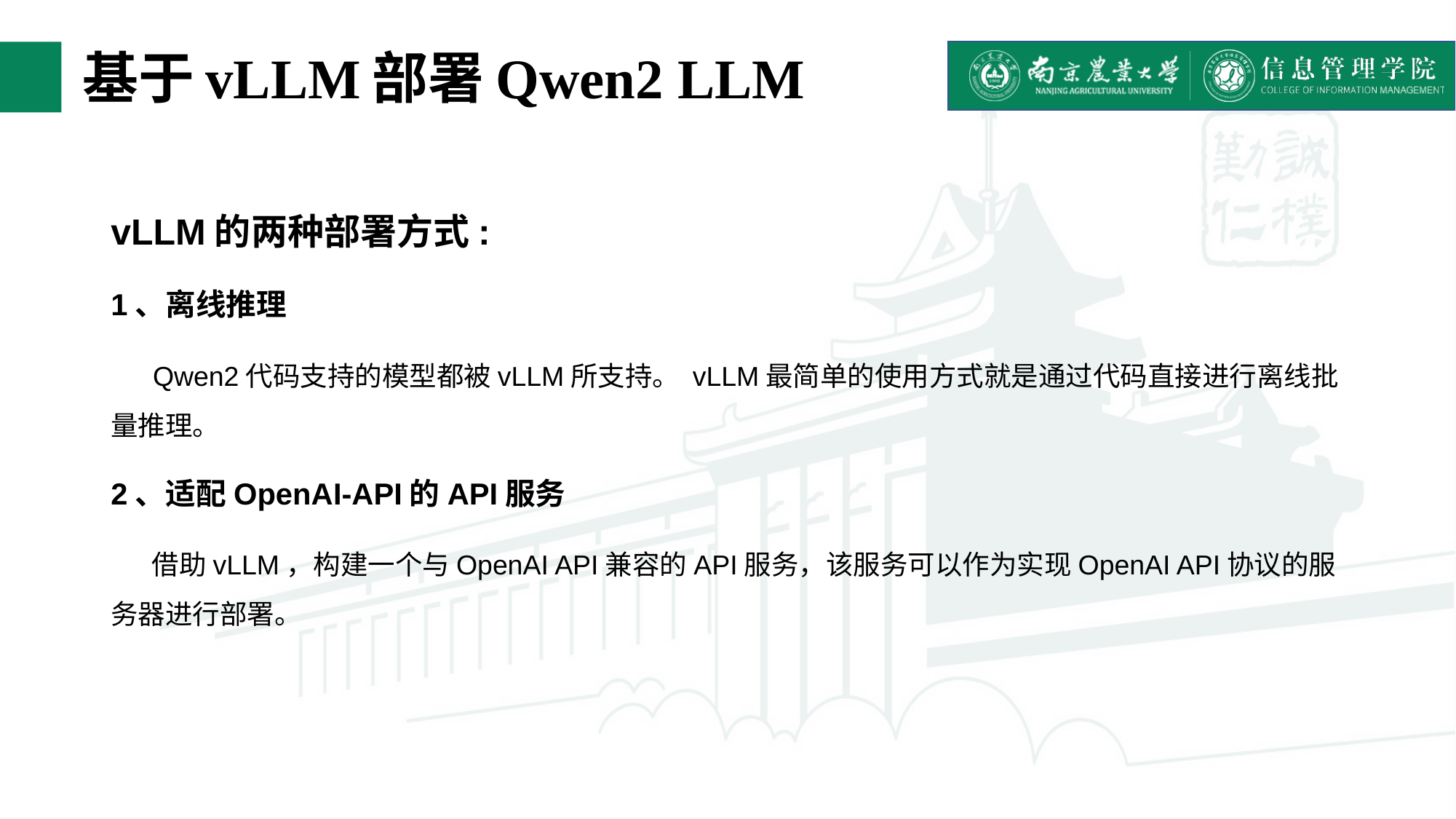

# 基于vLLM部署Qwen2 LLM
vLLM的两种部署方式:
1、离线推理
     Qwen2代码支持的模型都被vLLM所支持。 vLLM最简单的使用方式就是通过代码直接进行离线批量推理。
2、适配OpenAI-API的API服务
     借助vLLM，构建一个与OpenAI API兼容的API服务，该服务可以作为实现OpenAI API协议的服务器进行部署。